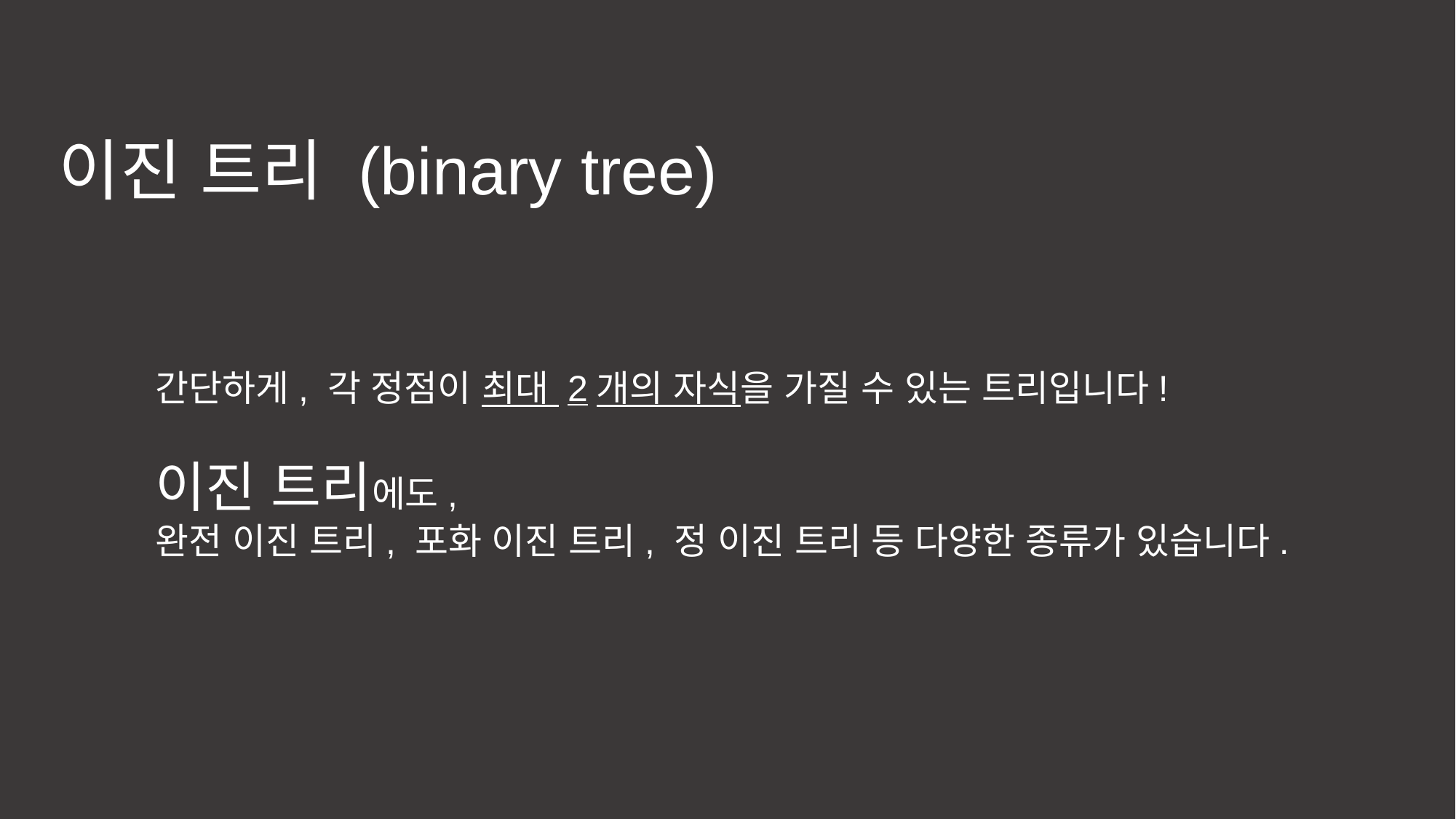

이진 트리 (binary tree)
간단하게, 각 정점이 최대 2개의 자식을 가질 수 있는 트리입니다!

이진 트리에도,
완전 이진 트리, 포화 이진 트리, 정 이진 트리 등 다양한 종류가 있습니다.